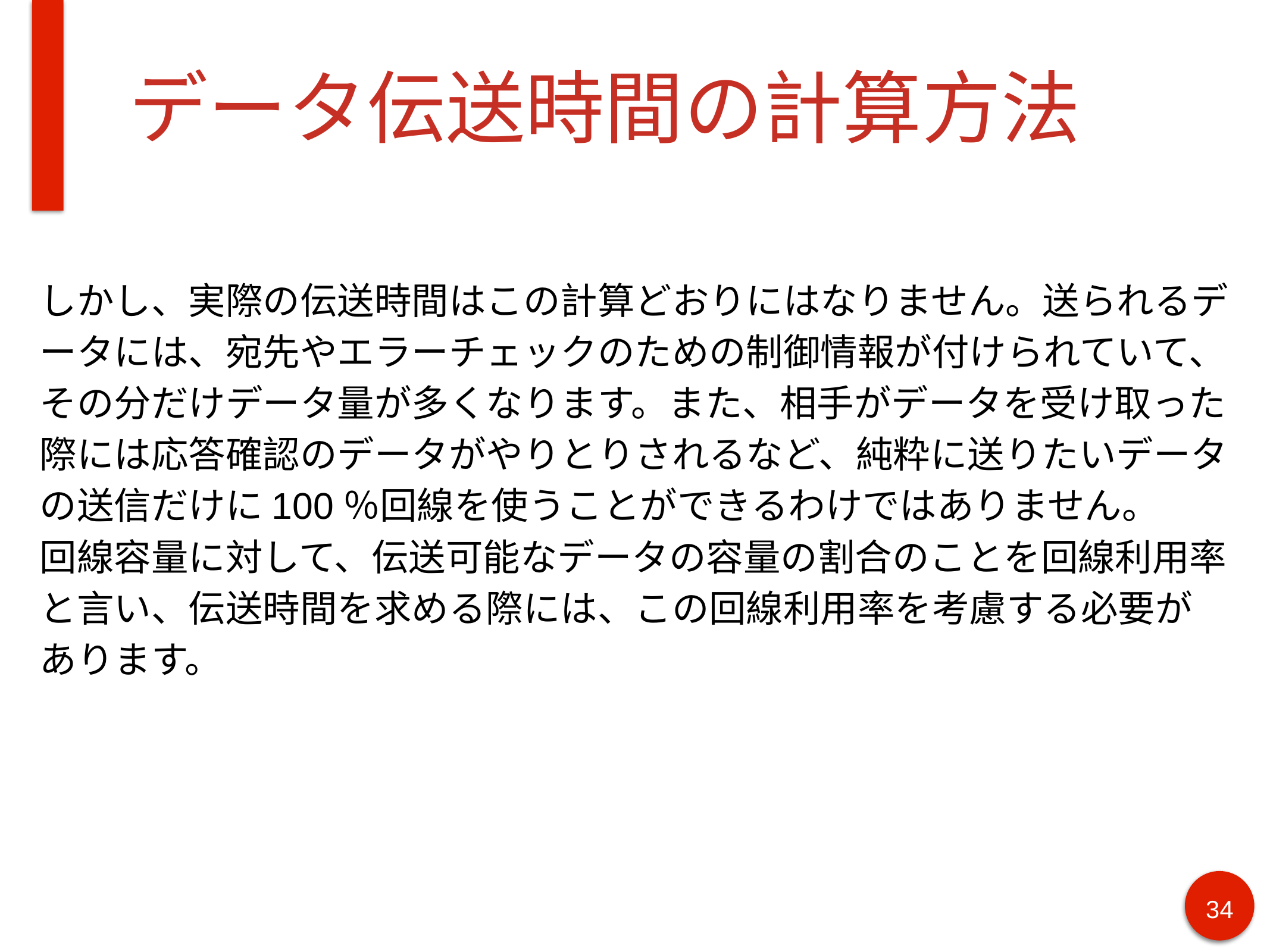

# データ伝送時間の計算方法

しかし、実際の伝送時間はこの計算どおりにはなりません。送られるデータには、宛先やエラーチェックのための制御情報が付けられていて、その分だけデータ量が多くなります。また、相手がデータを受け取った際には応答確認のデータがやりとりされるなど、純粋に送りたいデータの送信だけに100％回線を使うことができるわけではありません。
回線容量に対して、伝送可能なデータの容量の割合のことを回線利用率
と言い、伝送時間を求める際には、この回線利用率を考慮する必要が
あります。

34